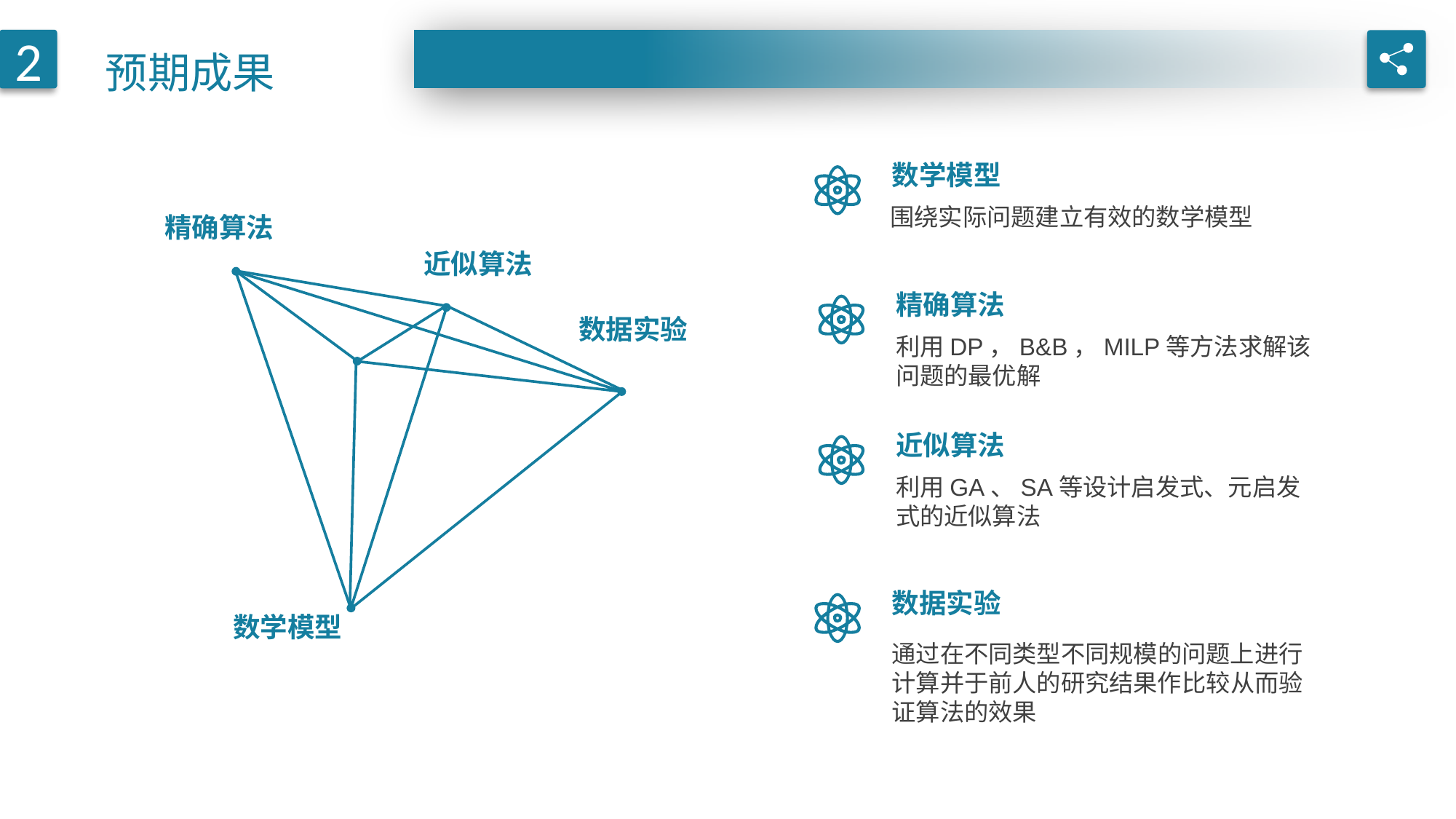

预期成果
2

数学模型

围绕实际问题建立有效的数学模型
精确算法
近似算法

精确算法

数据实验
利用DP，B&B，MILP等方法求解该问题的最优解
近似算法

利用GA、SA等设计启发式、元启发式的近似算法
数据实验

数学模型
通过在不同类型不同规模的问题上进行计算并于前人的研究结果作比较从而验证算法的效果